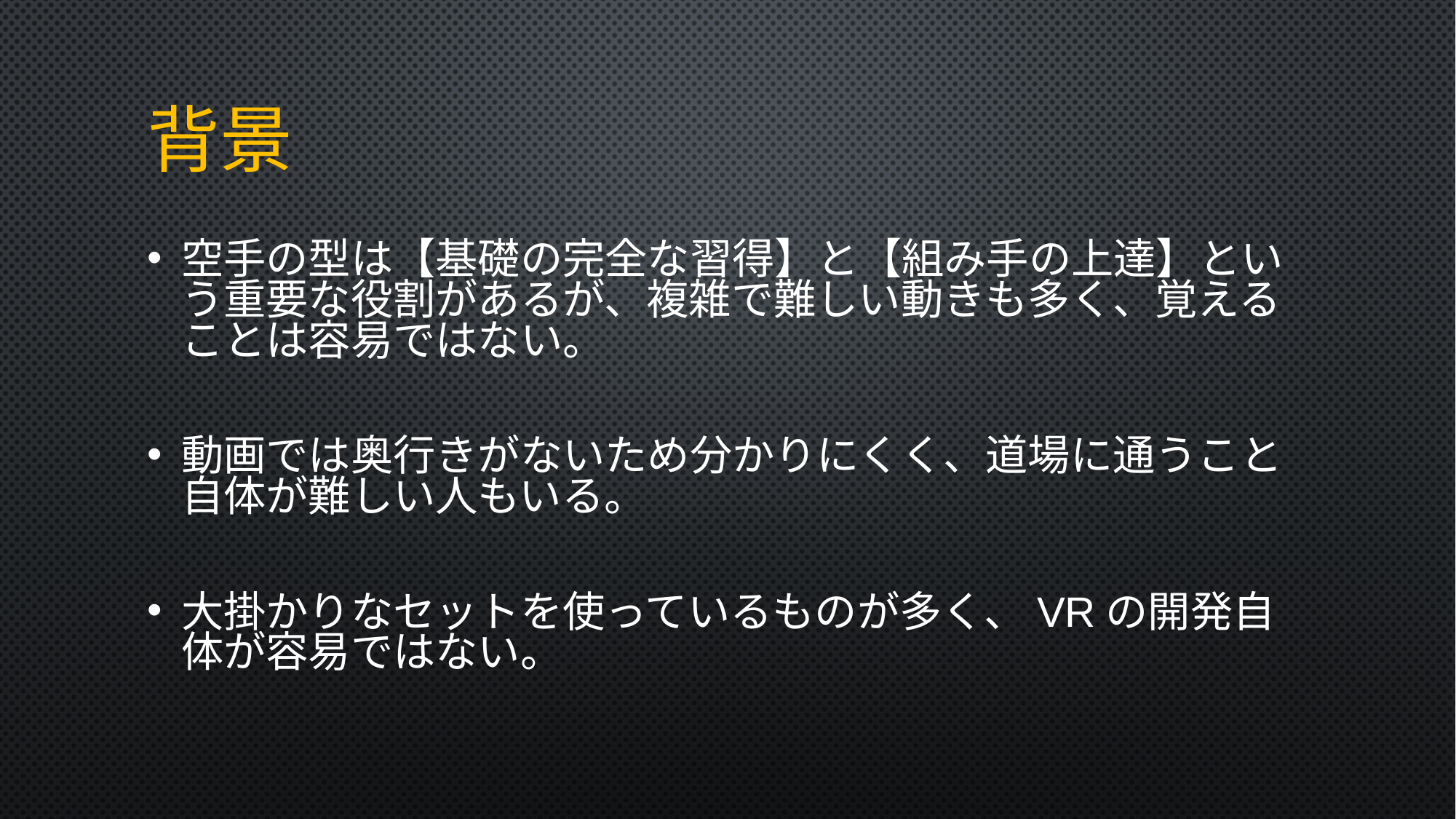

# 背景
空手の型は【基礎の完全な習得】と【組み手の上達】という重要な役割があるが、複雑で難しい動きも多く、覚えることは容易ではない。

動画では奥行きがないため分かりにくく、道場に通うこと自体が難しい人もいる。

大掛かりなセットを使っているものが多く、VRの開発自体が容易ではない。